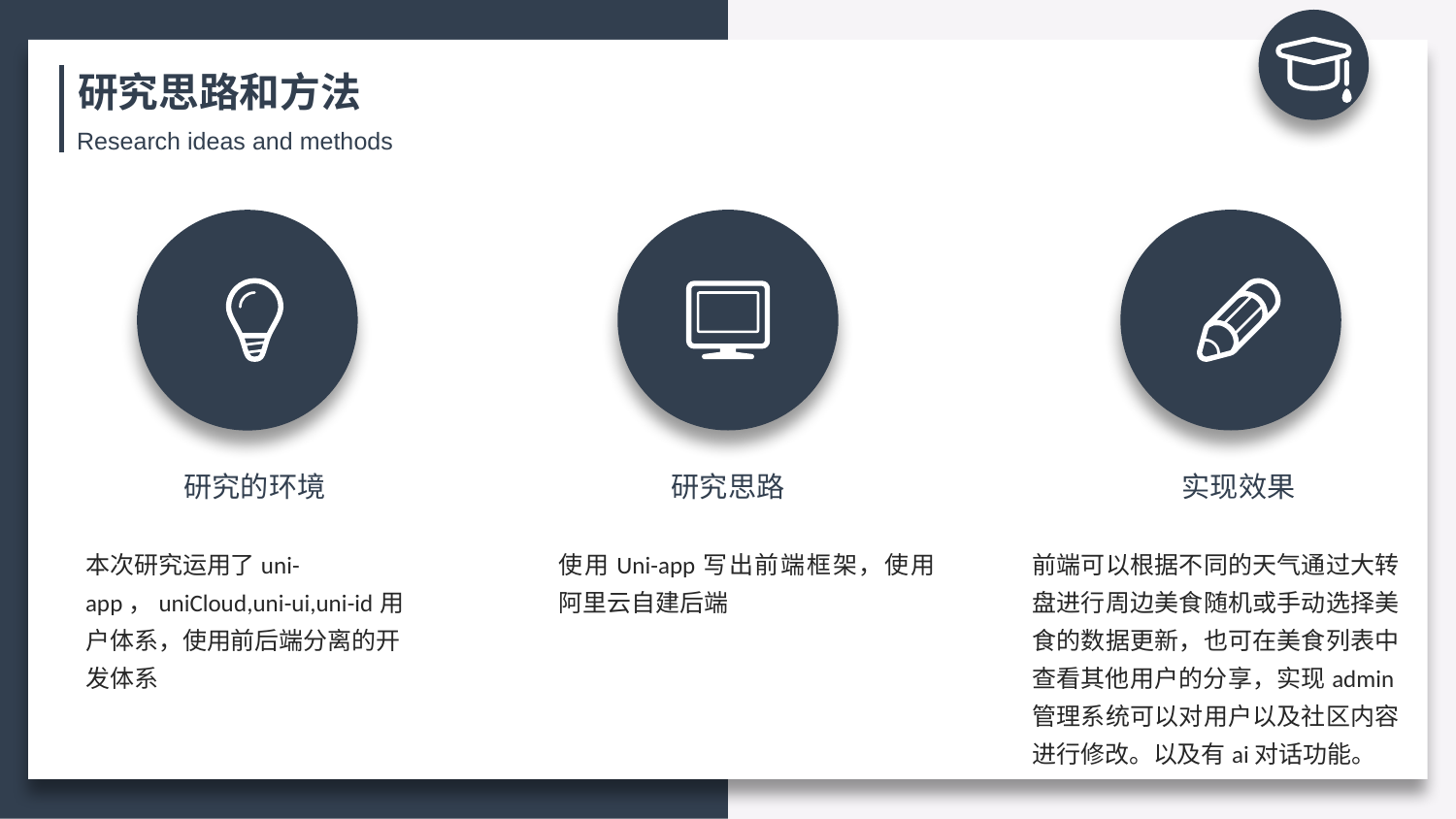

研究思路和方法
Research ideas and methods

研究的环境
研究思路
实现效果
前端可以根据不同的天气通过大转盘进行周边美食随机或手动选择美食的数据更新，也可在美食列表中查看其他用户的分享，实现admin管理系统可以对用户以及社区内容进行修改。以及有ai对话功能。
本次研究运用了uni-app，uniCloud,uni-ui,uni-id用户体系，使用前后端分离的开发体系
使用Uni-app写出前端框架，使用阿里云自建后端